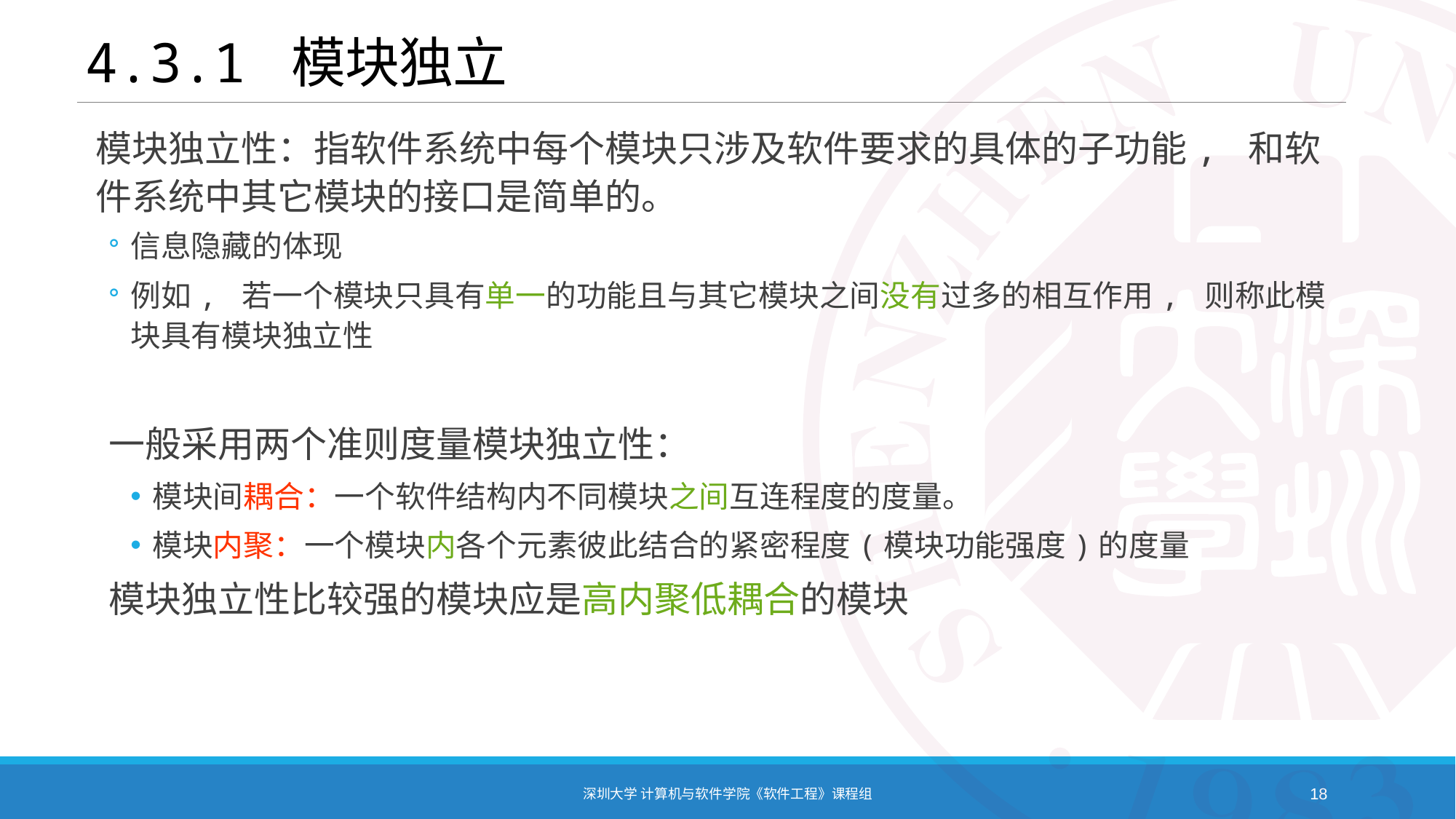

# 4.3.1 模块独立
模块独立性：指软件系统中每个模块只涉及软件要求的具体的子功能, 和软件系统中其它模块的接口是简单的。
信息隐藏的体现
例如, 若一个模块只具有单一的功能且与其它模块之间没有过多的相互作用, 则称此模块具有模块独立性

一般采用两个准则度量模块独立性：
模块间耦合：一个软件结构内不同模块之间互连程度的度量。
模块内聚：一个模块内各个元素彼此结合的紧密程度(模块功能强度)的度量
模块独立性比较强的模块应是高内聚低耦合的模块
深圳大学 计算机与软件学院《软件工程》课程组
18